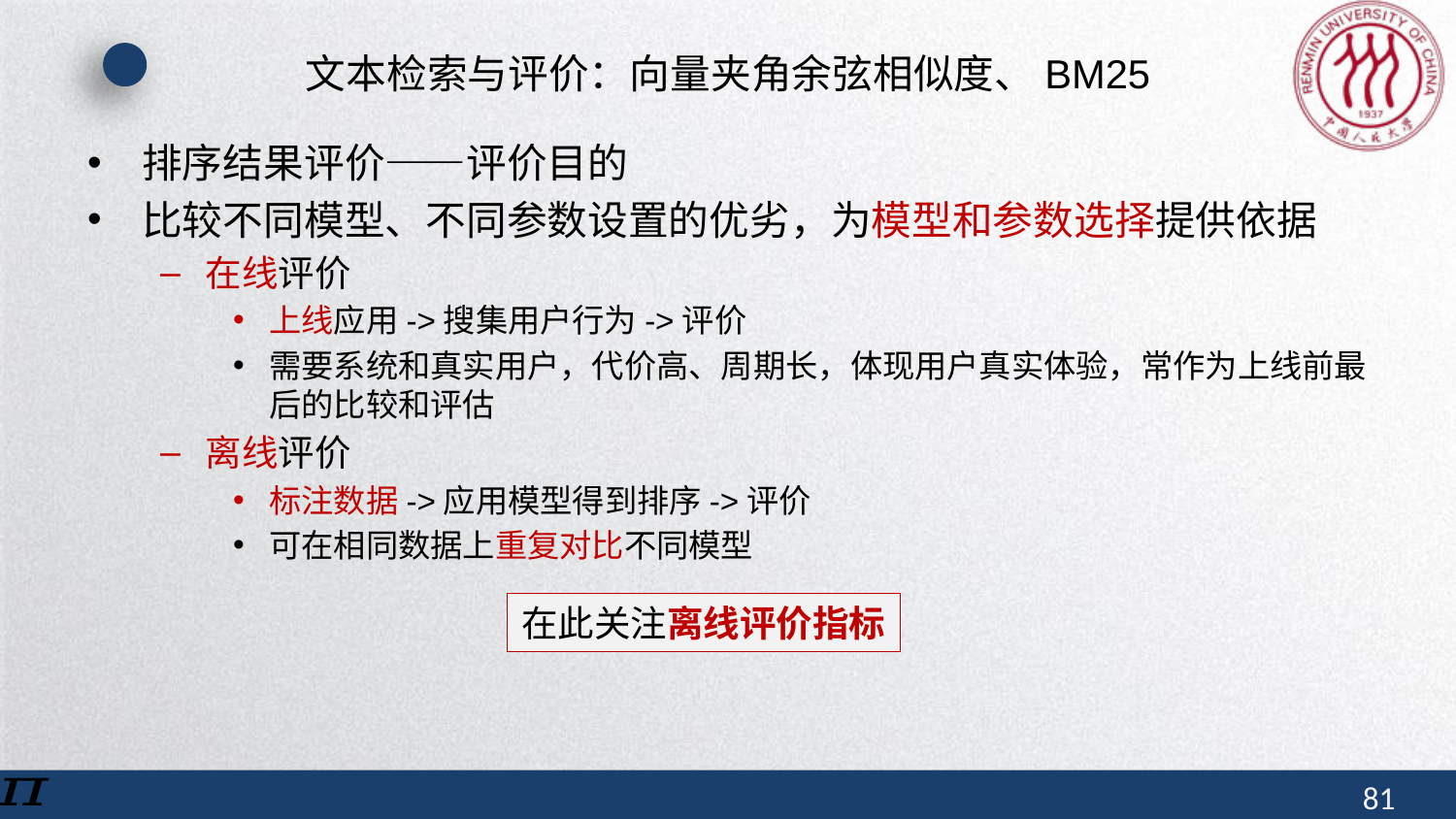

# 文本检索与评价：向量夹角余弦相似度、BM25
排序结果评价——评价目的
比较不同模型、不同参数设置的优劣，为模型和参数选择提供依据
在线评价
上线应用->搜集用户行为->评价
需要系统和真实用户，代价高、周期长，体现用户真实体验，常作为上线前最后的比较和评估
离线评价
标注数据->应用模型得到排序->评价
可在相同数据上重复对比不同模型

在此关注离线评价指标